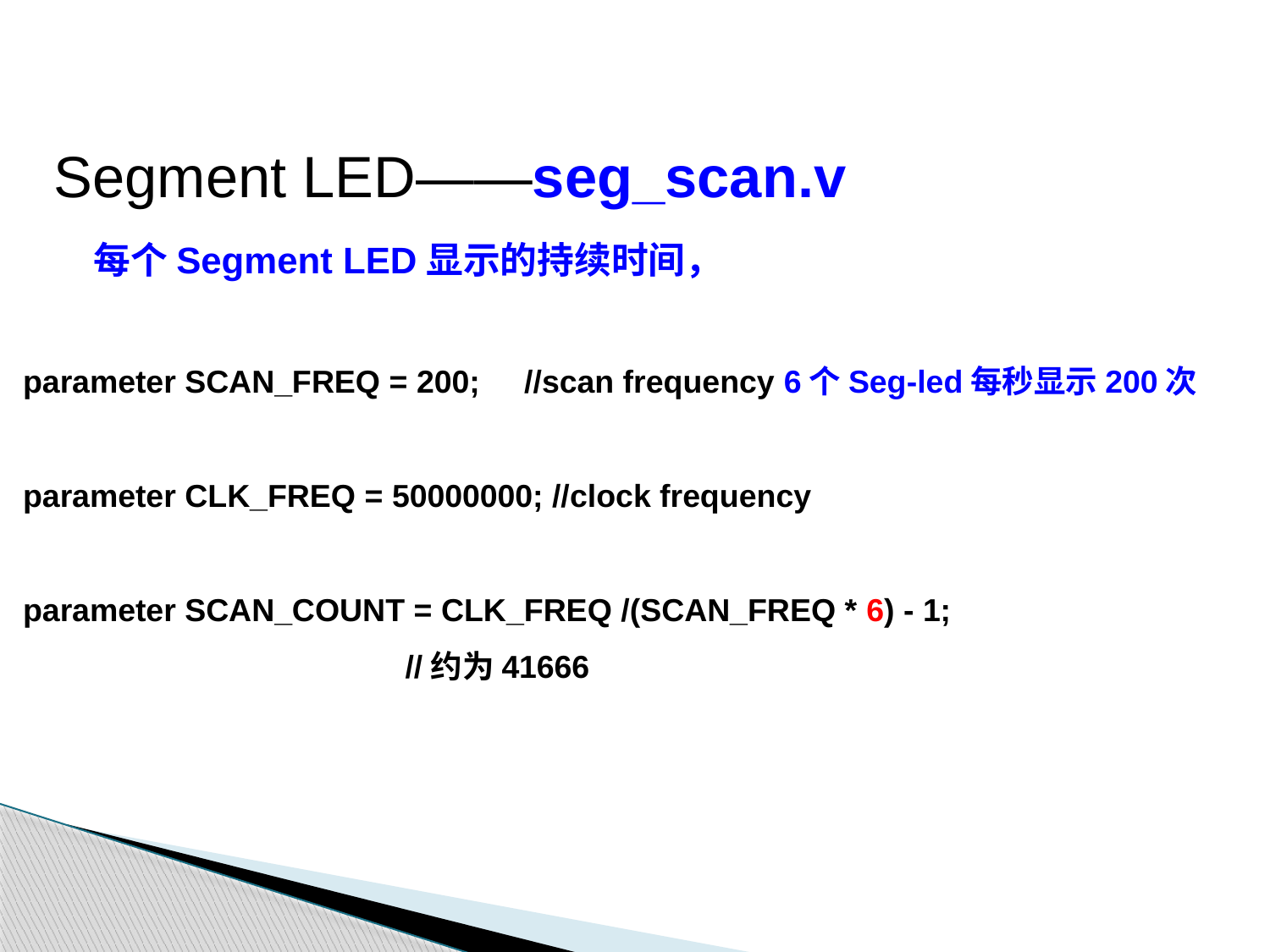

Segment LED——seg_scan.v
每个Segment LED显示的持续时间，
parameter SCAN_FREQ = 200;     //scan frequency 6个Seg-led每秒显示200次

parameter CLK_FREQ = 50000000; //clock frequency

parameter SCAN_COUNT = CLK_FREQ /(SCAN_FREQ * 6) - 1;
                                           //约为41666